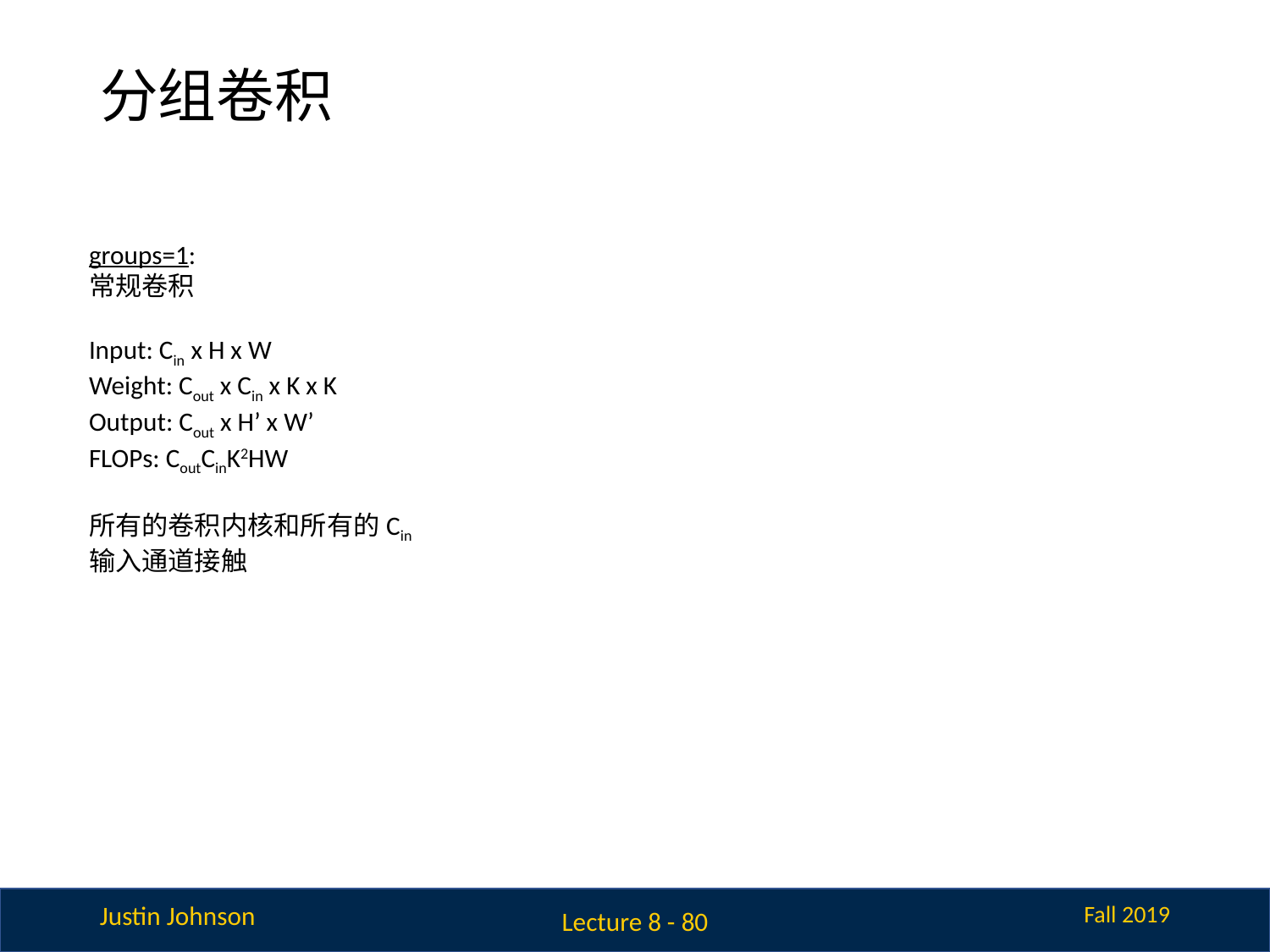

# 分组卷积
groups=1:
常规卷积

Input: Cin x H x W
Weight: Cout x Cin x K x K
Output: Cout x H’ x W’
FLOPs: CoutCinK2HW

所有的卷积内核和所有的Cin输入通道接触
Lecture 8 - 80